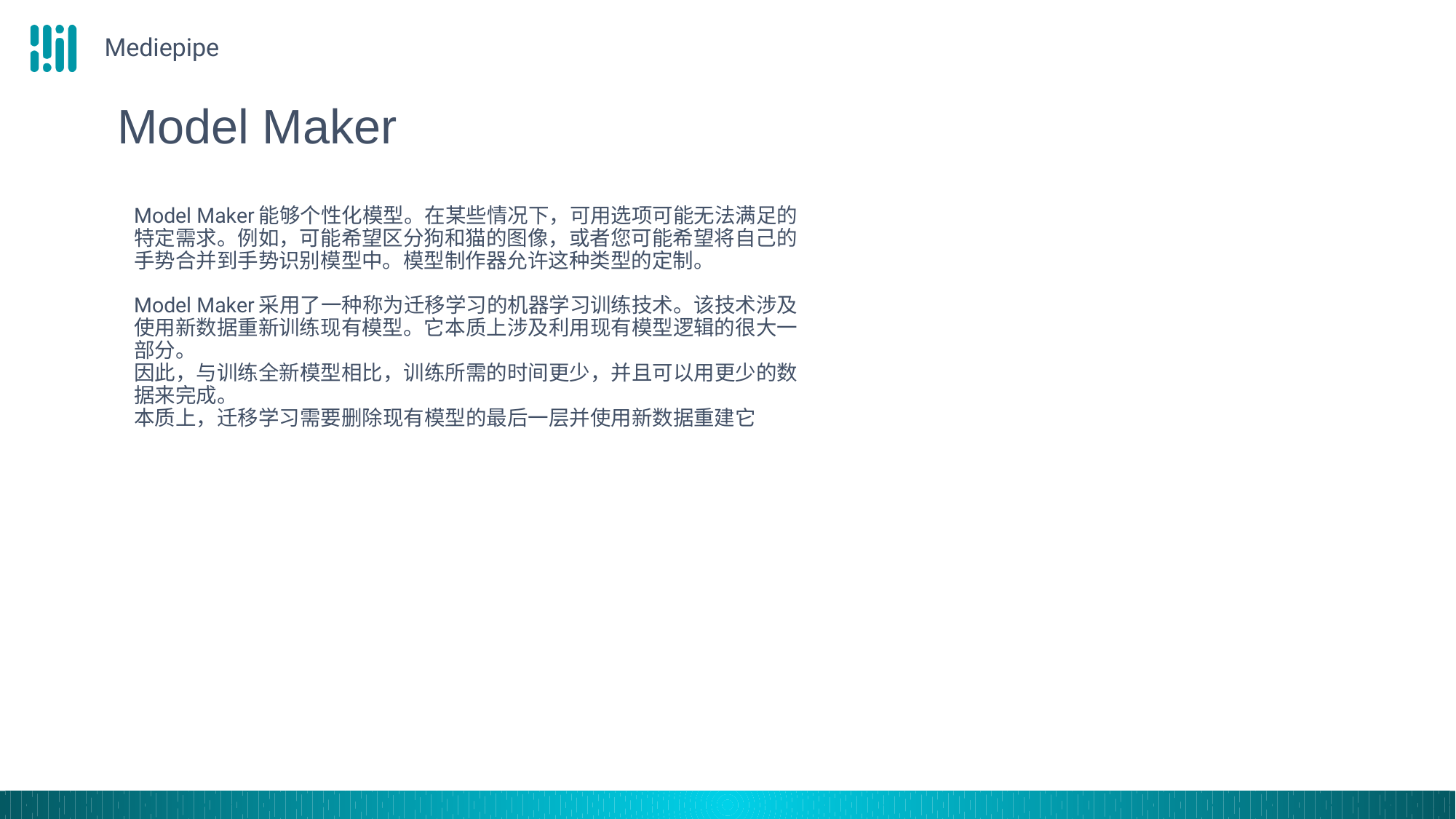

Mediepipe
Model Maker
Model Maker能够个性化模型。在某些情况下，可用选项可能无法满足的特定需求。例如，可能希望区分狗和猫的图像，或者您可能希望将自己的手势合并到手势识别模型中。模型制作器允许这种类型的定制。

Model Maker采用了一种称为迁移学习的机器学习训练技术。该技术涉及使用新数据重新训练现有模型。它本质上涉及利用现有模型逻辑的很大一部分。
因此，与训练全新模型相比，训练所需的时间更少，并且可以用更少的数据来完成。
本质上，迁移学习需要删除现有模型的最后一层并使用新数据重建它